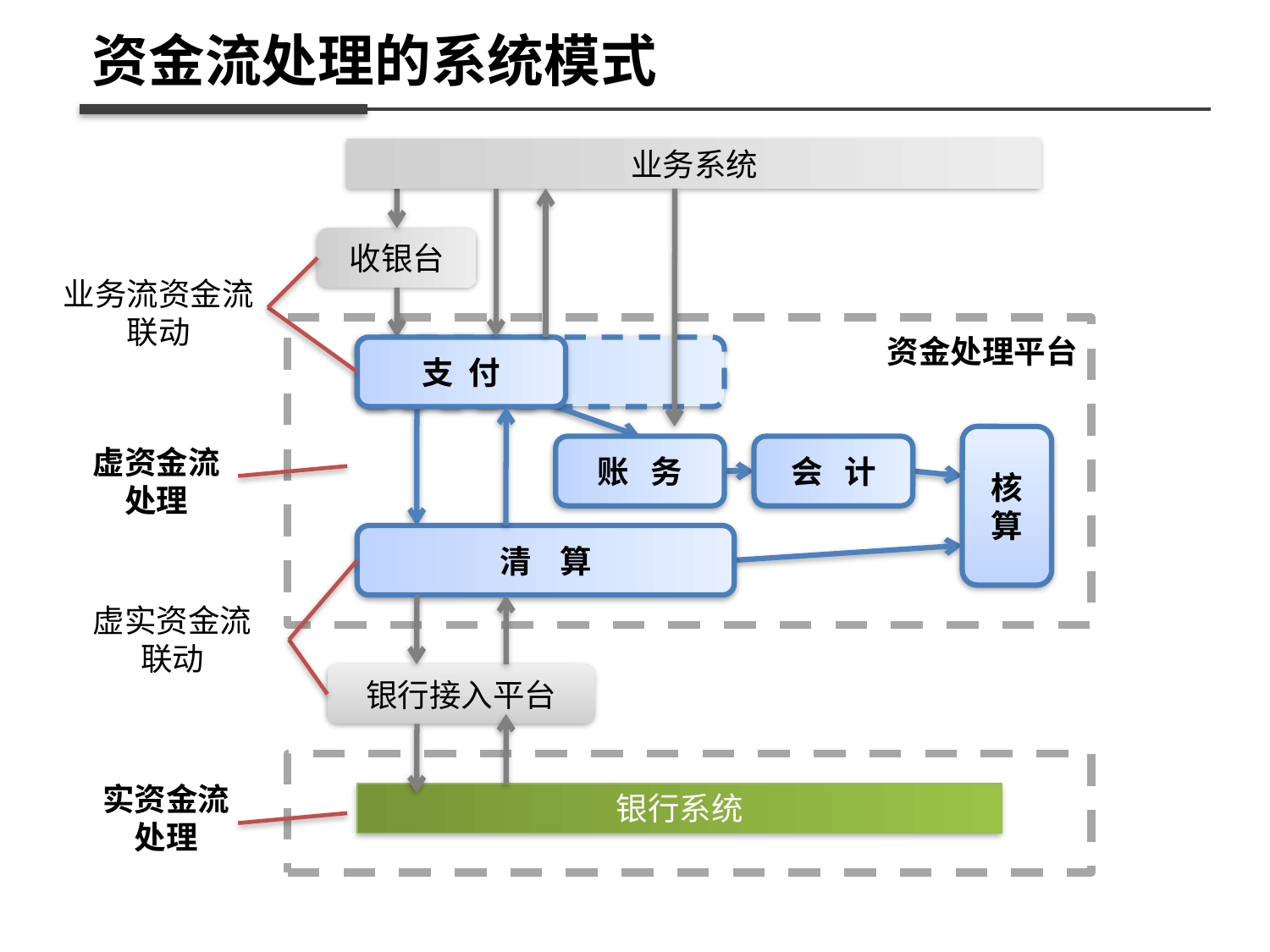

业务系统
资金流处理的系统模式
收银台

业务流资金流
联动
支  付

资金处理平台
清    算
账   务
会   计
核
算
虚资金流
处理
银行系统
虚实资金流
联动
银行接入平台

实资金流
处理